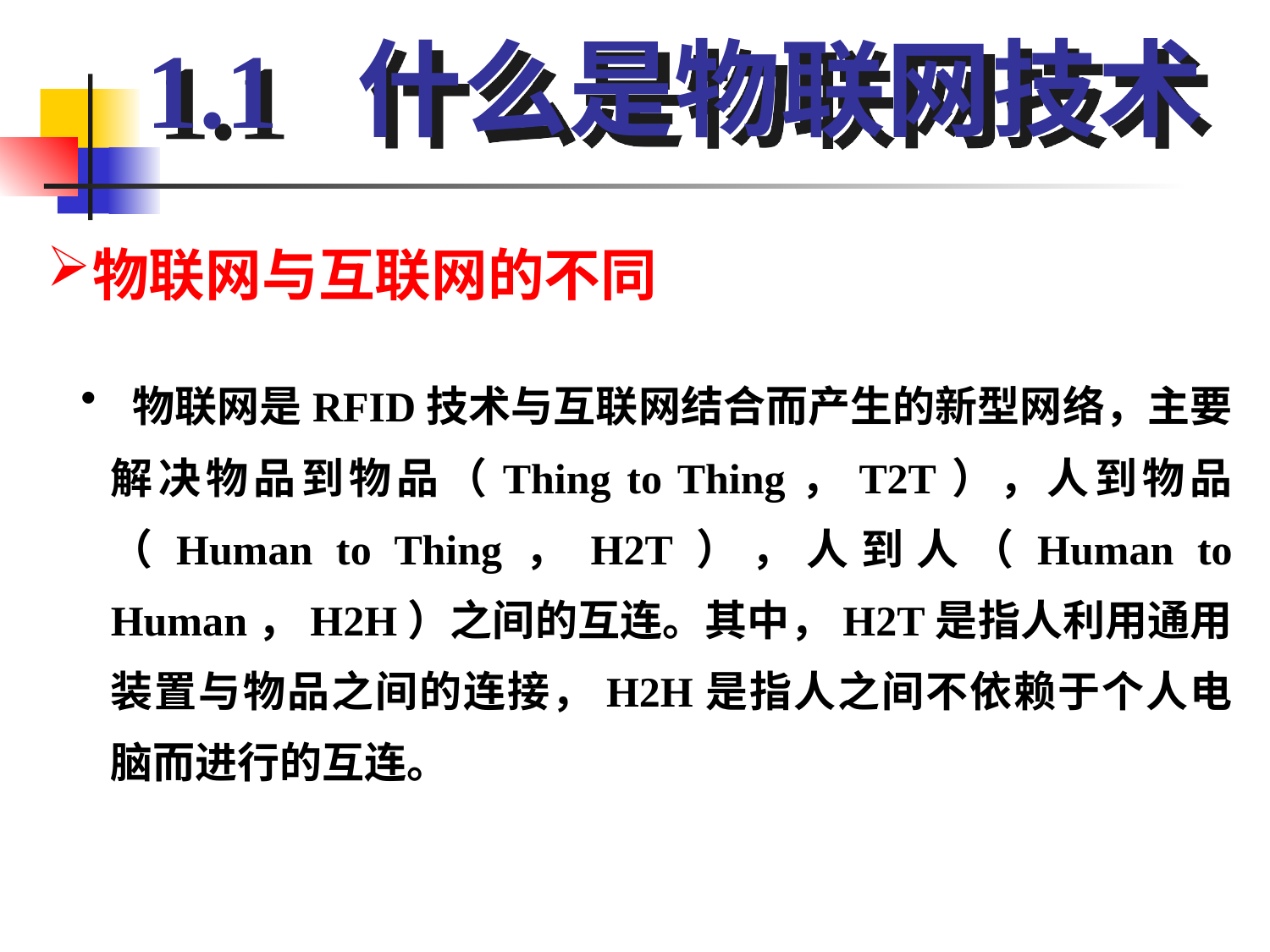

1.1  什么是物联网技术
物联网与互联网的不同

 物联网是RFID技术与互联网结合而产生的新型网络，主要解决物品到物品（Thing to Thing，T2T），人到物品（Human to Thing，H2T），人到人（Human to Human，H2H）之间的互连。其中，H2T是指人利用通用装置与物品之间的连接，H2H是指人之间不依赖于个人电脑而进行的互连。